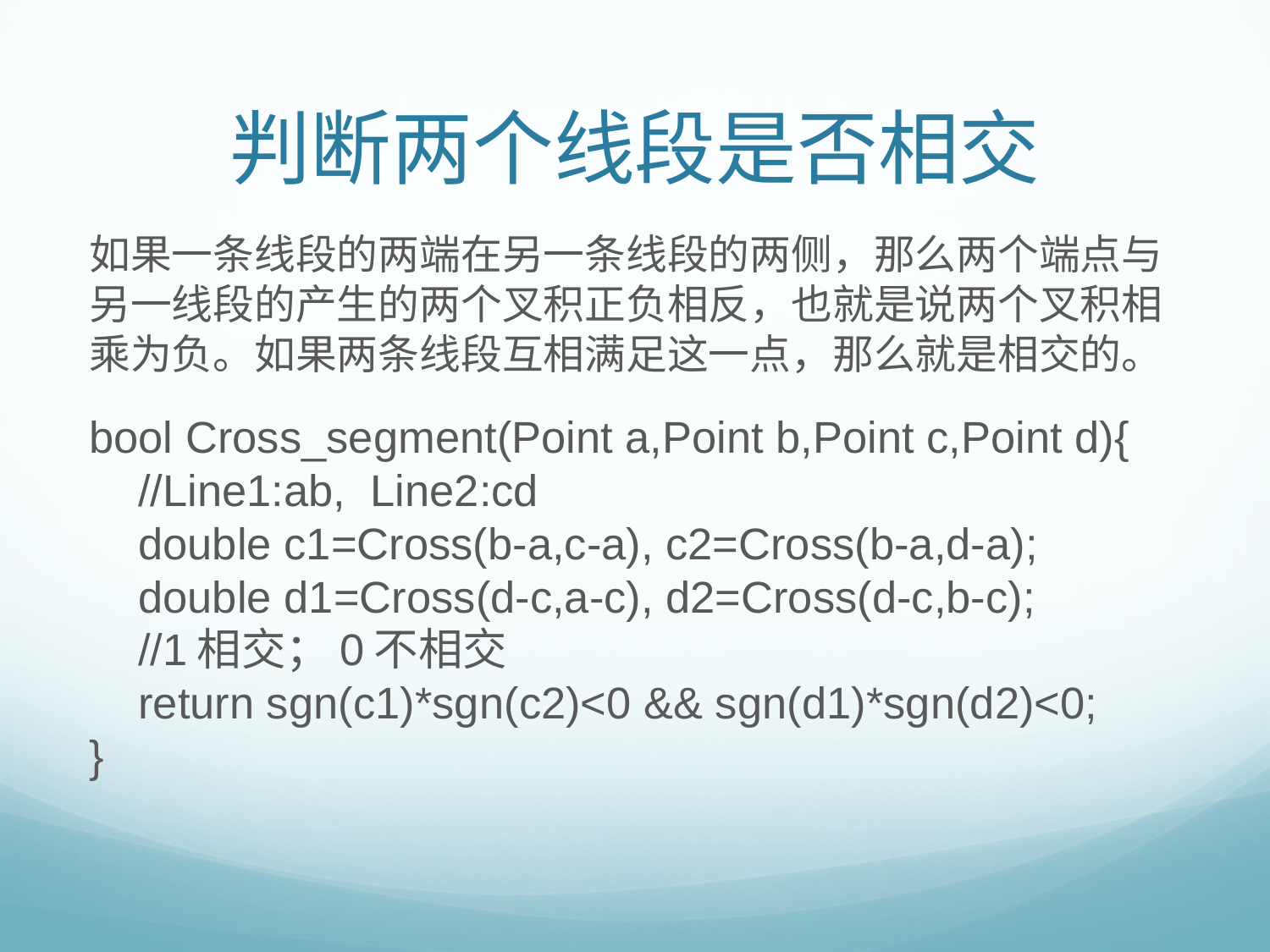

# 判断两个线段是否相交
如果一条线段的两端在另一条线段的两侧，那么两个端点与另一线段的产生的两个叉积正负相反，也就是说两个叉积相乘为负。如果两条线段互相满足这一点，那么就是相交的。
bool Cross_segment(Point a,Point b,Point c,Point d){
    //Line1:ab,  Line2:cd
    double c1=Cross(b-a,c-a), c2=Cross(b-a,d-a);
    double d1=Cross(d-c,a-c), d2=Cross(d-c,b-c);
    //1相交；0不相交
    return sgn(c1)*sgn(c2)<0 && sgn(d1)*sgn(d2)<0;
}